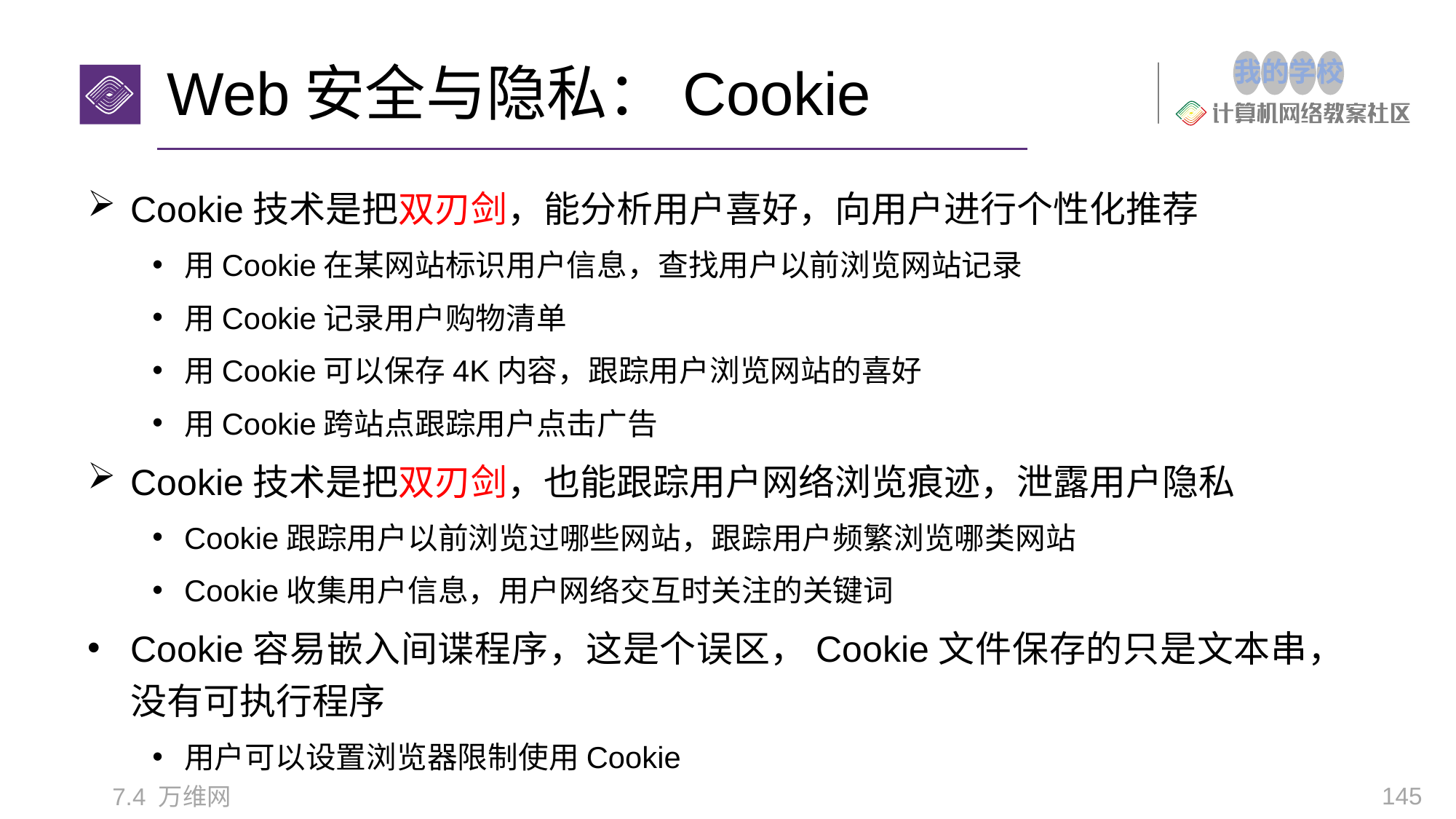

# Web安全与隐私：Cookie
Cookie技术是把双刃剑，能分析用户喜好，向用户进行个性化推荐
用Cookie在某网站标识用户信息，查找用户以前浏览网站记录
用Cookie记录用户购物清单
用Cookie可以保存4K内容，跟踪用户浏览网站的喜好
用Cookie跨站点跟踪用户点击广告
Cookie技术是把双刃剑，也能跟踪用户网络浏览痕迹，泄露用户隐私
Cookie跟踪用户以前浏览过哪些网站，跟踪用户频繁浏览哪类网站
Cookie收集用户信息，用户网络交互时关注的关键词
Cookie容易嵌入间谍程序，这是个误区，Cookie文件保存的只是文本串，没有可执行程序
用户可以设置浏览器限制使用Cookie
145
7.4 万维网